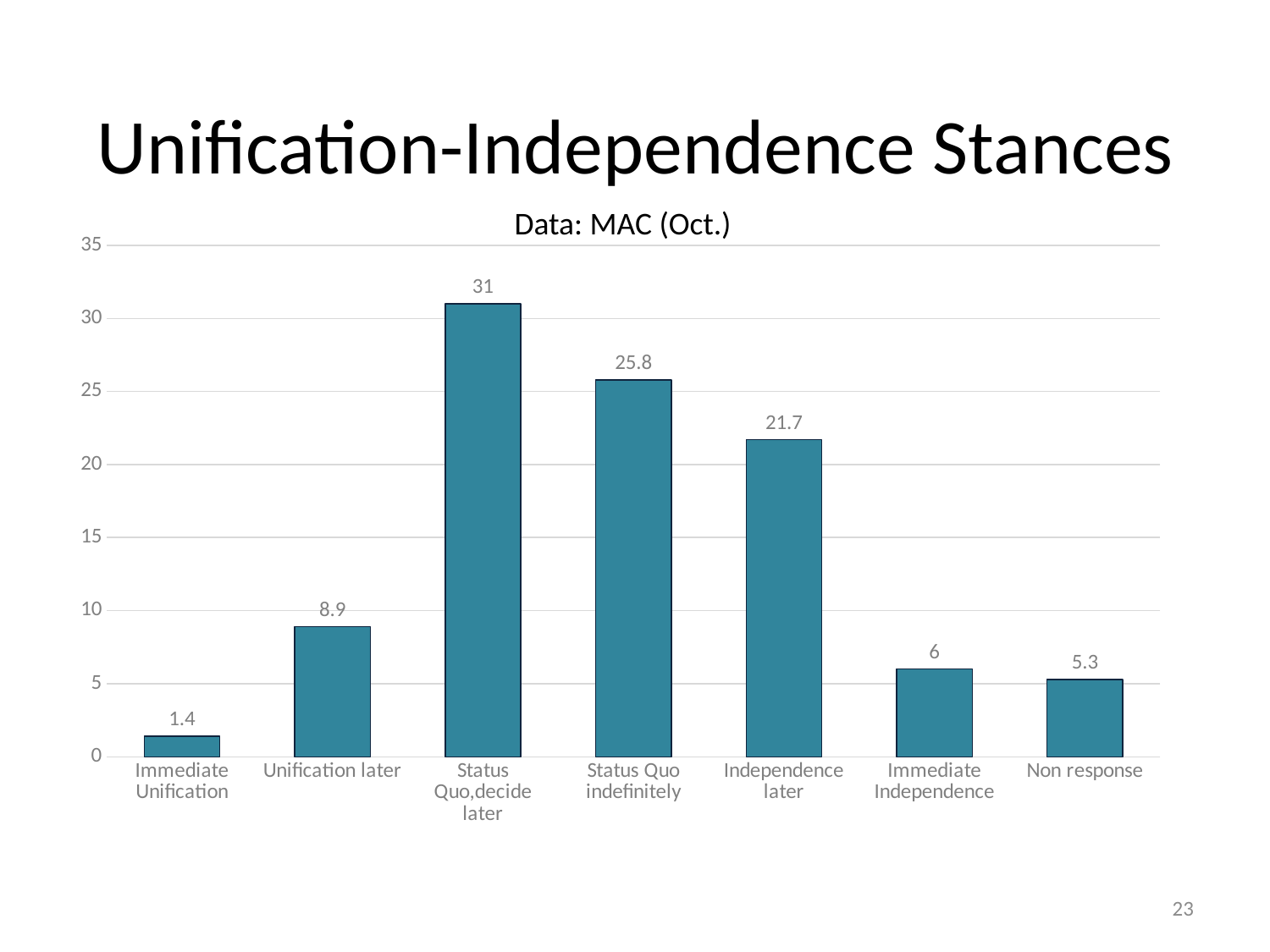

# Unification-Independence Stances
Data: MAC (Oct.)

### Chart

| Category | 數列 1 |
|---|---|
| Immediate Unification | 1.4 |
| Unification later | 8.9 |
| Status Quo,decide later | 31.0 |
| Status Quo indefinitely | 25.8 |
| Independence later | 21.7 |
| Immediate Independence | 6.0 |
| Non response | 5.3 |
23